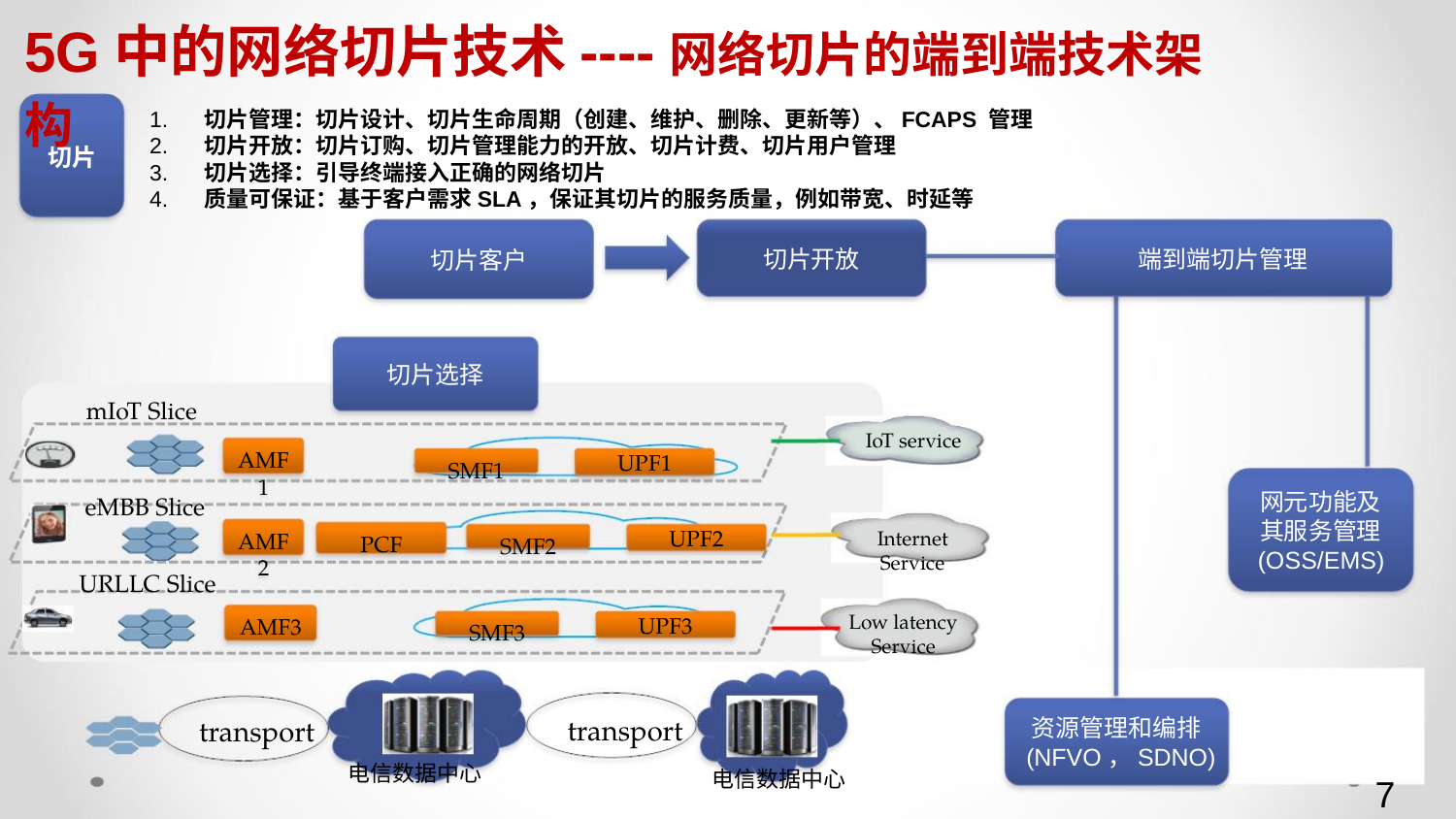

5G中的网络切片技术----网络切片的端到端技术架构
1.
2.
3.
4.
切片管理：切片设计、切片生命周期（创建、维护、删除、更新等）、FCAPS 管理
切片开放：切片订购、切片管理能力的开放、切片计费、切片用户管理
切片选择：引导终端接入正确的网络切片
切片
质量可保证：基于客户需求SLA，保证其切片的服务质量，例如带宽、时延等
切片开放
端到端切片管理
切片客户
切片选择
mIoT Slice
IoT service
AMF
1
UPF1
SMF1
网元功能及
eMBB Slice
其服务管理
UPF2
Internet
Service
AMF
2
PCF
SMF2
(OSS/EMS)
URLLC Slice
Low latency
Service
UPF3
AMF3
SMF3
transport
transport
资源管理和编排
(NFVO，SDNO)
电信数据中心
电信数据中心
7